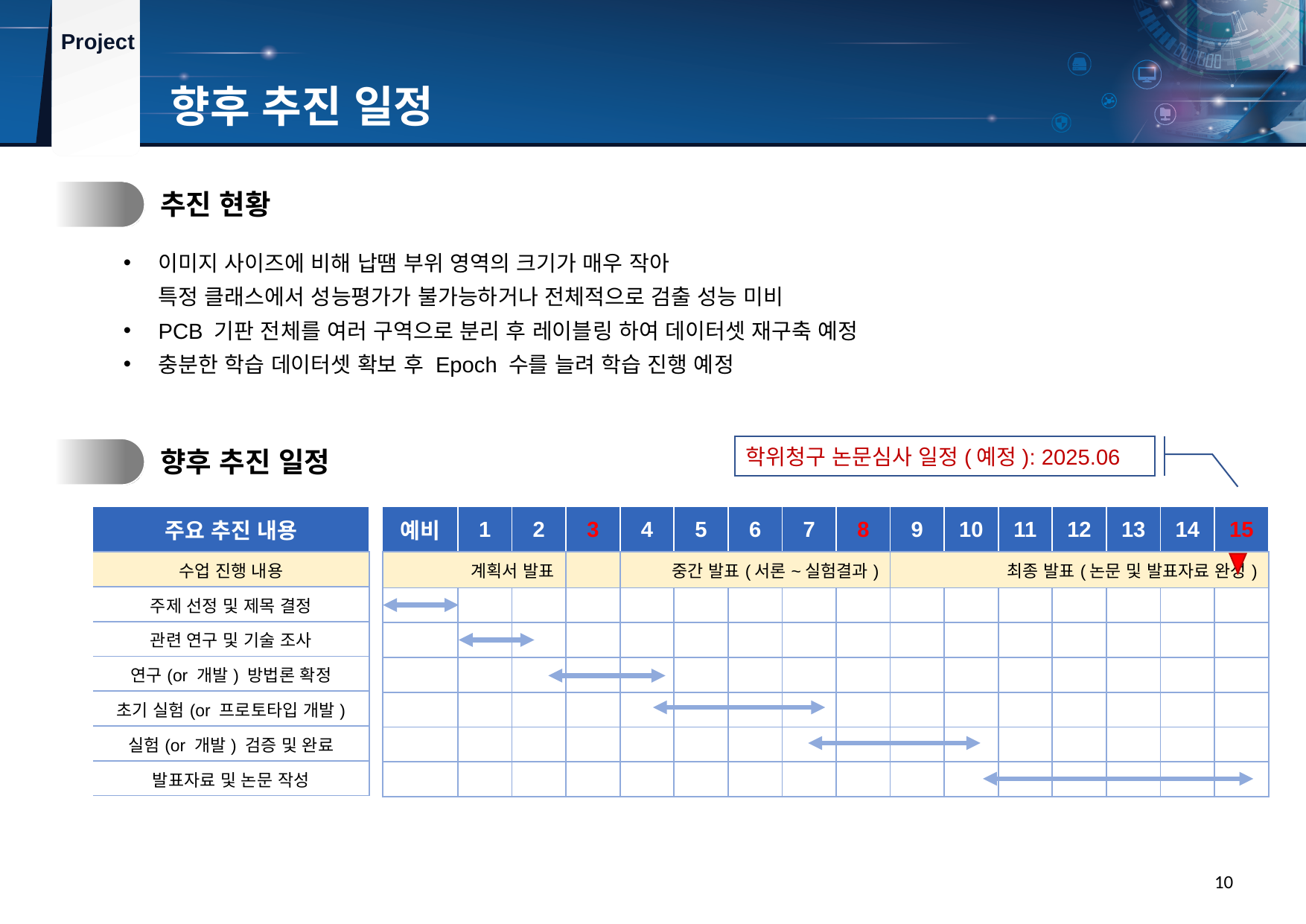

향후 추진 일정

1.
추진 현황
이미지 사이즈에 비해 납땜 부위 영역의 크기가 매우 작아
특정 클래스에서 성능평가가 불가능하거나 전체적으로 검출 성능 미비
PCB 기판 전체를 여러 구역으로 분리 후 레이블링 하여 데이터셋 재구축 예정
충분한 학습 데이터셋 확보 후 Epoch 수를 늘려 학습 진행 예정

학위청구 논문심사 일정(예정): 2025.06

2.
향후 추진 일정
| 주요 추진 내용 |
| --- |
| 수업 진행 내용 |
| 주제 선정 및 제목 결정 |
| 관련 연구 및 기술 조사 |
| 연구(or 개발) 방법론 확정 |
| 초기 실험(or 프로토타입 개발) |
| 실험(or 개발) 검증 및 완료 |
| 발표자료 및 논문 작성 |
| 예비 | 1 | 2 | 3 | 4 | 5 | 6 | 7 | 8 | 9 | 10 | 11 | 12 | 13 | 14 | 15 |
| --- | --- | --- | --- | --- | --- | --- | --- | --- | --- | --- | --- | --- | --- | --- | --- |
| 계획서 발표 |  |  |  | 중간 발표(서론~실험결과) |  |  |  |  | 최종 발표(논문 및 발표자료 완성) |  |  |  |  |  |  |
|  |  |  |  |  |  |  |  |  |  |  |  |  |  |  |  |
|  |  |  |  |  |  |  |  |  |  |  |  |  |  |  |  |
|  |  |  |  |  |  |  |  |  |  |  |  |  |  |  |  |
|  |  |  |  |  |  |  |  |  |  |  |  |  |  |  |  |
|  |  |  |  |  |  |  |  |  |  |  |  |  |  |  |  |
|  |  |  |  |  |  |  |  |  |  |  |  |  |  |  |  |

10